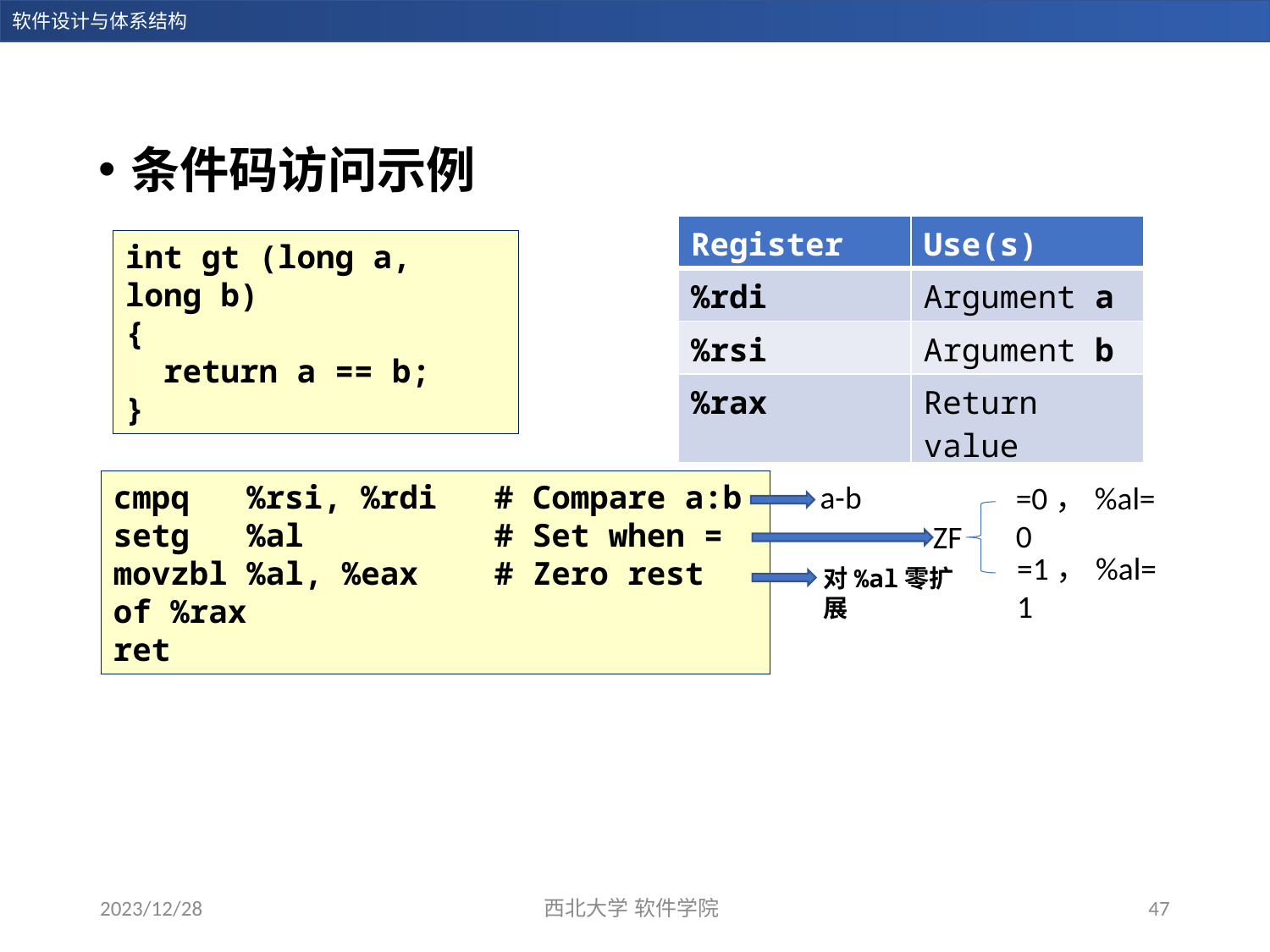

条件码访问示例
| Register | Use(s) |
| --- | --- |
| %rdi | Argument a |
| %rsi | Argument b |
| %rax | Return value |
int gt (long a, long b)
{
  return a == b;
}
cmpq   %rsi, %rdi   # Compare a:b
setg   %al          # Set when =
movzbl %al, %eax    # Zero rest of %rax
ret
a-b
=0，%al=0

ZF
=1，%al=1

对%al零扩展

2023/12/28
西北大学 软件学院
47